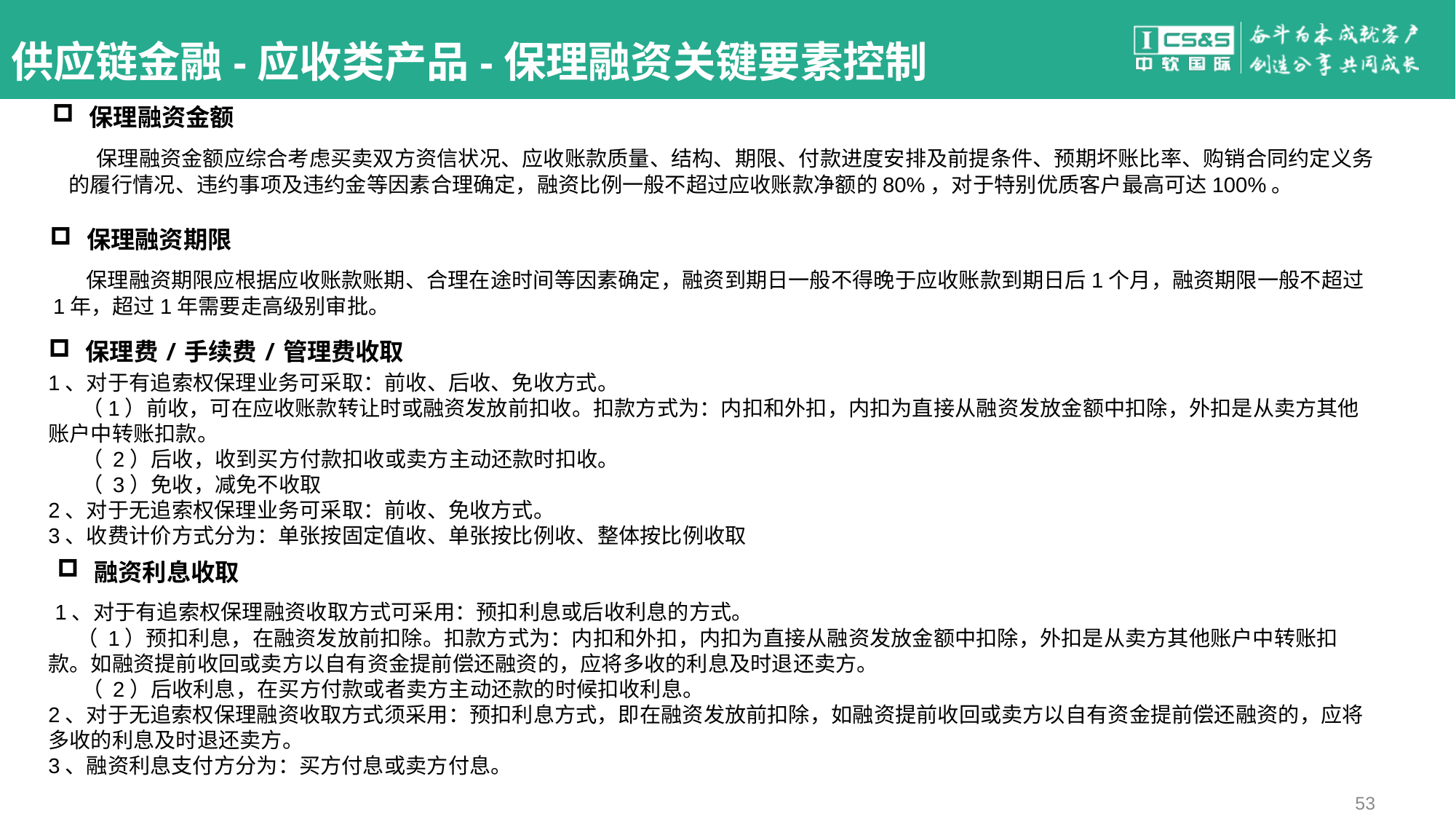

# 供应链金融-应收类产品-保理融资关键要素控制
 保理融资金额
    保理融资金额应综合考虑买卖双方资信状况、应收账款质量、结构、期限、付款进度安排及前提条件、预期坏账比率、购销合同约定义务的履行情况、违约事项及违约金等因素合理确定，融资比例一般不超过应收账款净额的80%，对于特别优质客户最高可达100%。
 保理融资期限
     保理融资期限应根据应收账款账期、合理在途时间等因素确定，融资到期日一般不得晚于应收账款到期日后1个月，融资期限一般不超过1年，超过1年需要走高级别审批。
 保理费/手续费/管理费收取
1、对于有追索权保理业务可采取：前收、后收、免收方式。
      （1）前收，可在应收账款转让时或融资发放前扣收。扣款方式为：内扣和外扣，内扣为直接从融资发放金额中扣除，外扣是从卖方其他账户中转账扣款。
      （ 2）后收，收到买方付款扣收或卖方主动还款时扣收。
      （ 3）免收，减免不收取
2、对于无追索权保理业务可采取：前收、免收方式。
3、收费计价方式分为：单张按固定值收、单张按比例收、整体按比例收取
 融资利息收取
 1、对于有追索权保理融资收取方式可采用：预扣利息或后收利息的方式。
     （ 1）预扣利息，在融资发放前扣除。扣款方式为：内扣和外扣，内扣为直接从融资发放金额中扣除，外扣是从卖方其他账户中转账扣款。如融资提前收回或卖方以自有资金提前偿还融资的，应将多收的利息及时退还卖方。
      （ 2）后收利息，在买方付款或者卖方主动还款的时候扣收利息。
2、对于无追索权保理融资收取方式须采用：预扣利息方式，即在融资发放前扣除，如融资提前收回或卖方以自有资金提前偿还融资的，应将多收的利息及时退还卖方。
3、融资利息支付方分为：买方付息或卖方付息。
53